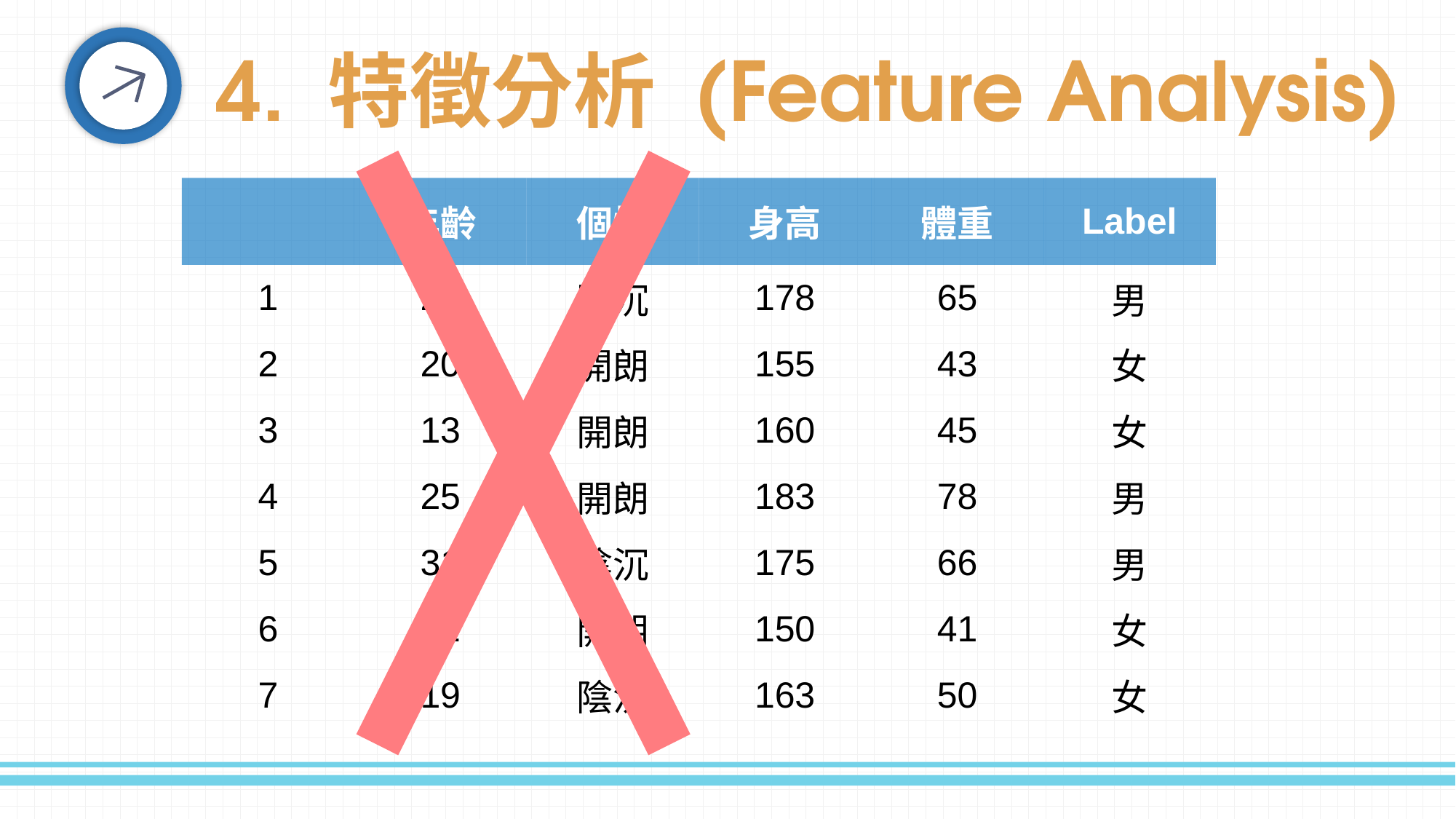

4. 特徵分析 (Feature Analysis)
|  | 年齡 | 個性 | 身高 | 體重 | Label |
| --- | --- | --- | --- | --- | --- |
| 1 | 21 | 陰沉 | 178 | 65 | 男 |
| 2 | 20 | 開朗 | 155 | 43 | 女 |
| 3 | 13 | 開朗 | 160 | 45 | 女 |
| 4 | 25 | 開朗 | 183 | 78 | 男 |
| 5 | 31 | 陰沉 | 175 | 66 | 男 |
| 6 | 22 | 開朗 | 150 | 41 | 女 |
| 7 | 19 | 陰沉 | 163 | 50 | 女 |